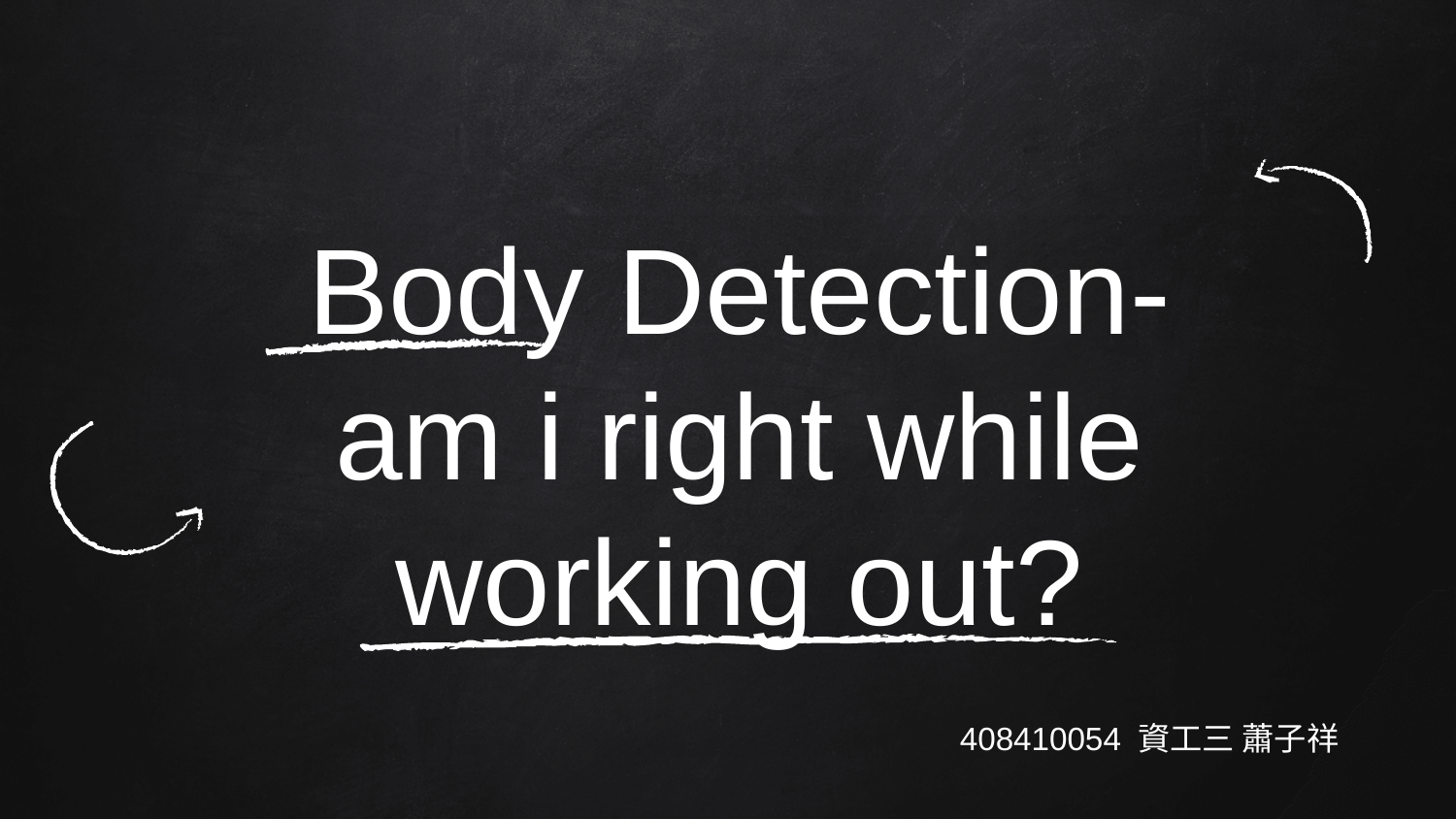

# Body Detection-
am i right while working out?

408410054 資工三 蕭子祥